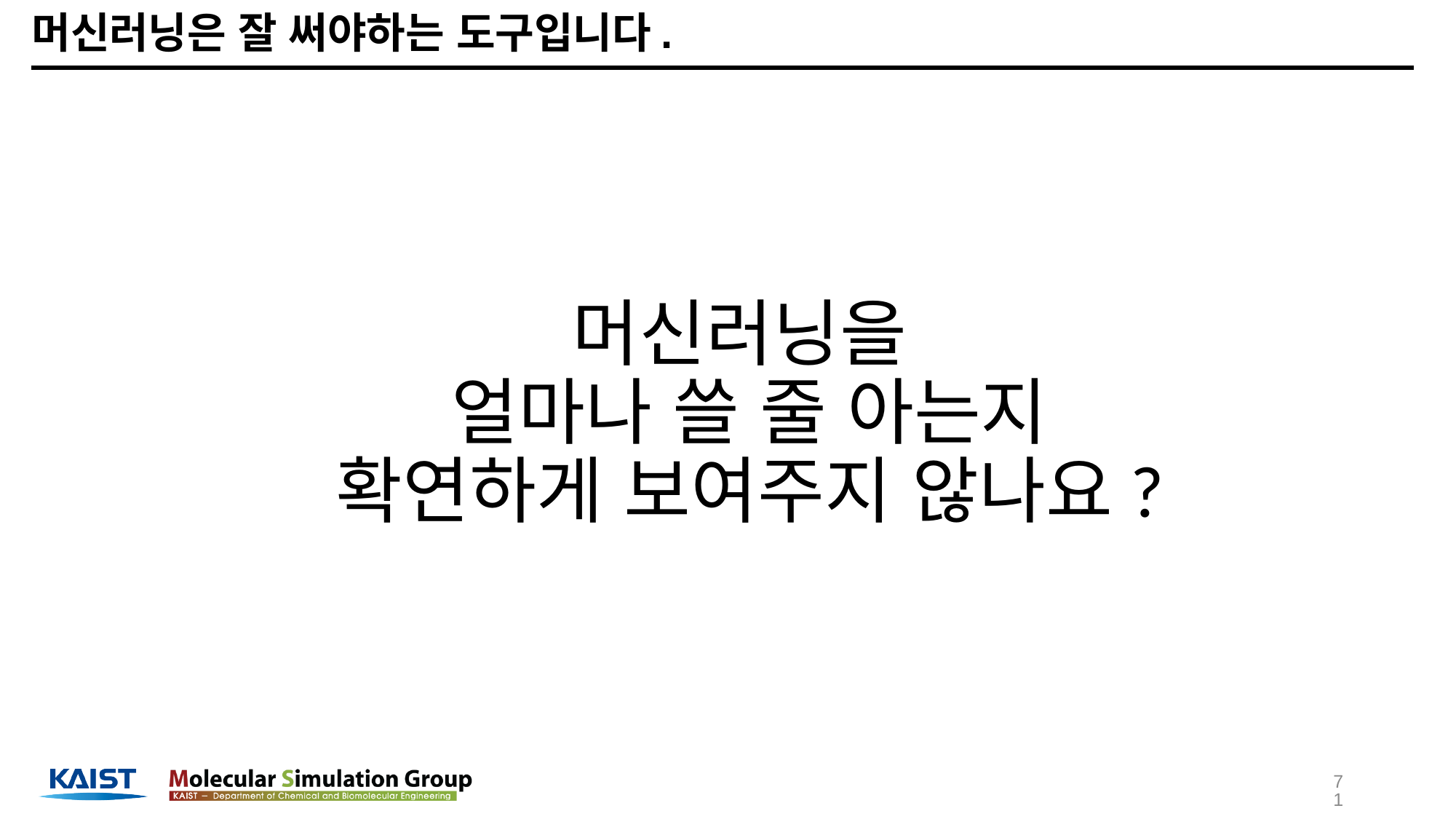

# 머신러닝은 잘 써야하는 도구입니다.

머신러닝을
얼마나 쓸 줄 아는지
확연하게 보여주지 않나요?
71